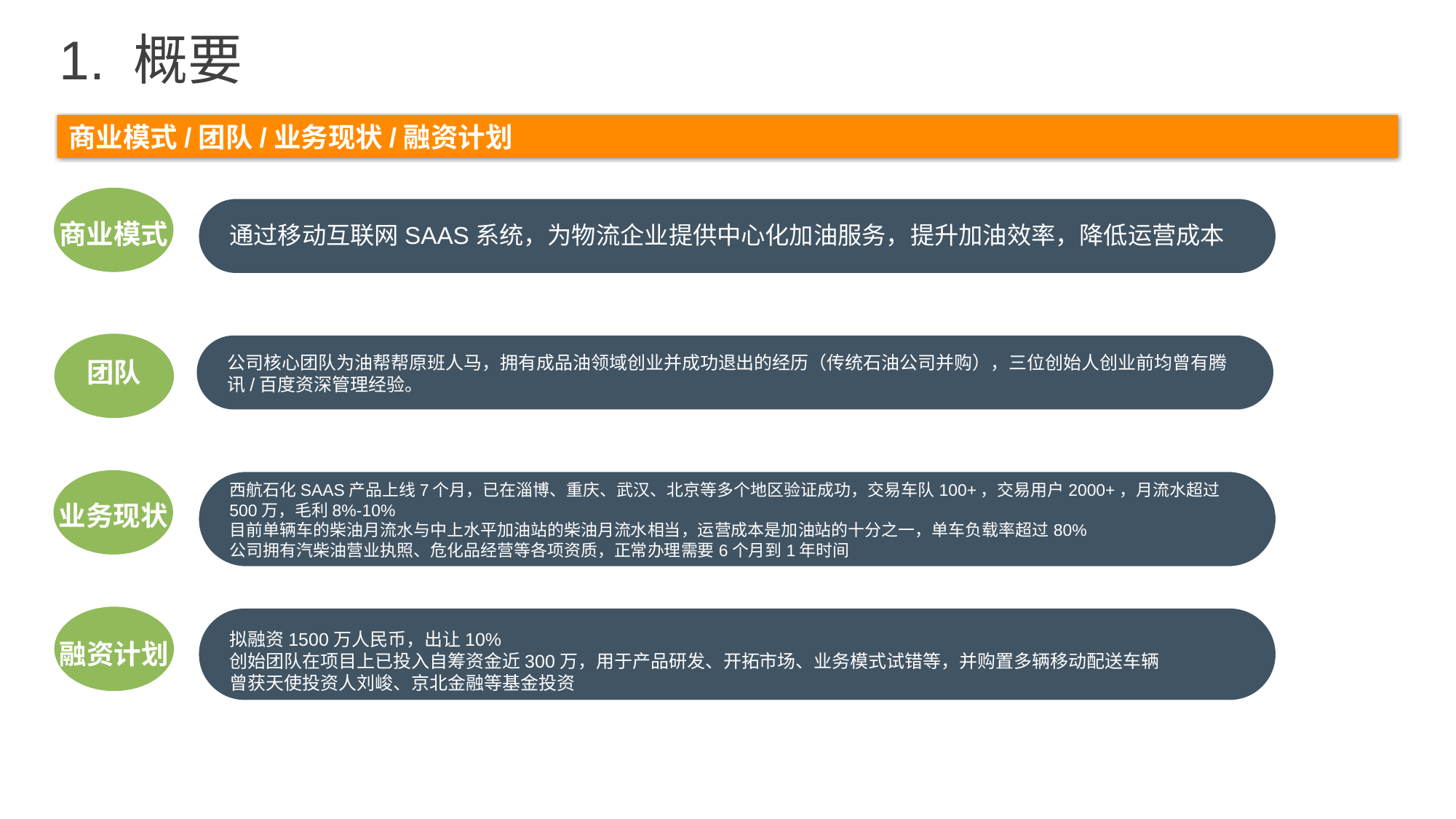

1. 概要

商业模式/团队/业务现状/融资计划

商业模式
通过移动互联网SAAS系统，为物流企业提供中心化加油服务，提升加油效率，降低运营成本

公司核心团队为油帮帮原班人马，拥有成品油领域创业并成功退出的经历（传统石油公司并购），三位创始人创业前均曾有腾讯/百度资深管理经验。
团队
￥1000万

西航石化SAAS产品上线7个月，已在淄博、重庆、武汉、北京等多个地区验证成功，交易车队100+，交易用户2000+，月流水超过500万，毛利8%-10%
目前单辆车的柴油月流水与中上水平加油站的柴油月流水相当，运营成本是加油站的十分之一，单车负载率超过80%
公司拥有汽柴油营业执照、危化品经营等各项资质，正常办理需要6个月到1年时间
业务现状

拟融资1500万人民币，出让10%
创始团队在项目上已投入自筹资金近300万，用于产品研发、开拓市场、业务模式试错等，并购置多辆移动配送车辆
曾获天使投资人刘峻、京北金融等基金投资
融资计划